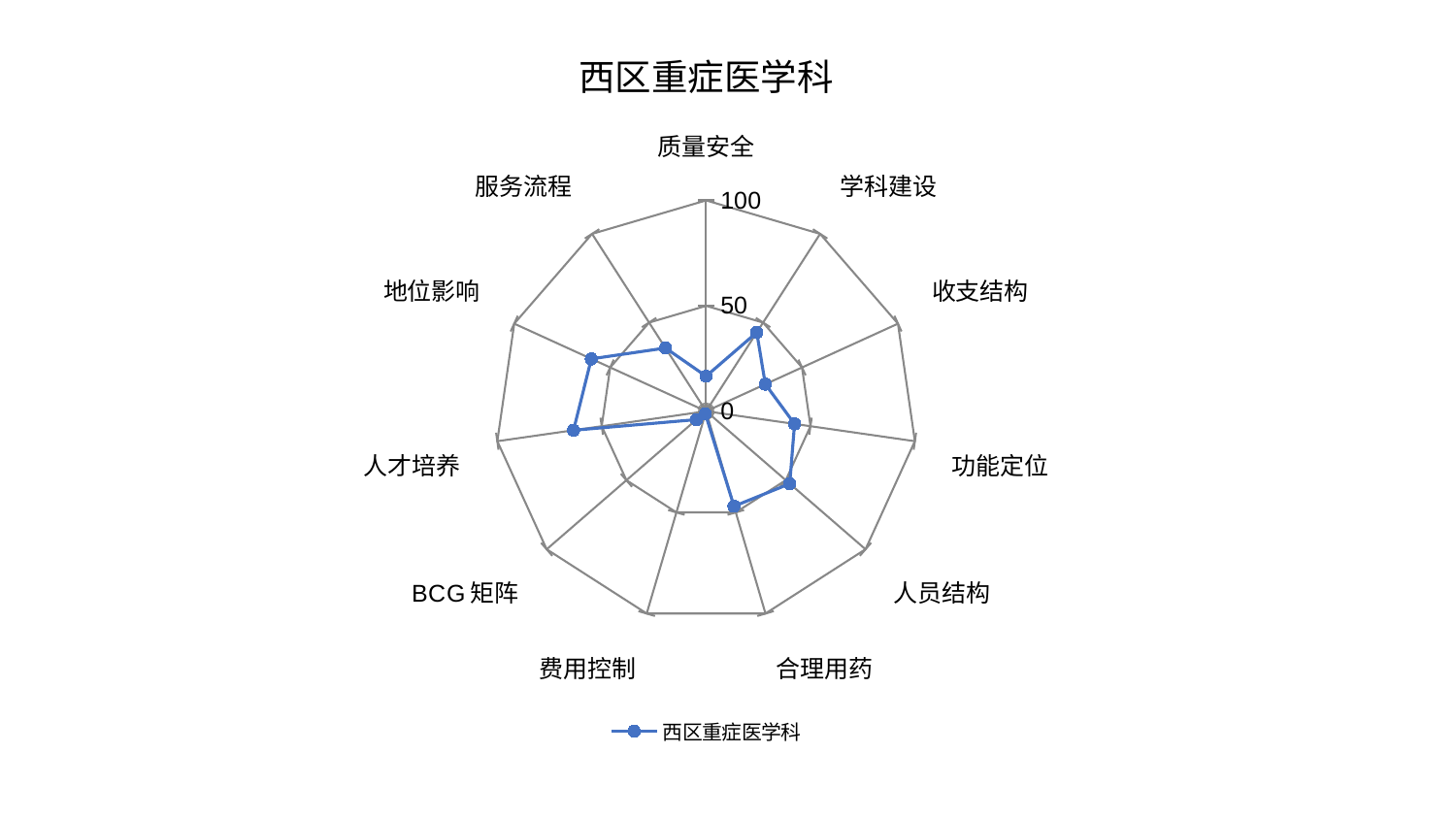

### Chart: 西区重症医学科

| Category | 西区重症医学科 |
|---|---|
| 质量安全 | 16.617654607104274 |
| 学科建设 | 44.43570531355012 |
| 收支结构 | 30.873652229315393 |
| 功能定位 | 42.37053610237387 |
| 人员结构 | 52.494251731032655 |
| 合理用药 | 46.975908607356025 |
| 费用控制 | 1.2785242982292617 |
| BCG矩阵 | 6.095921192826981 |
| 人才培养 | 63.516404403440674 |
| 地位影响 | 59.81575734508044 |
| 服务流程 | 35.63478396908981 |
123